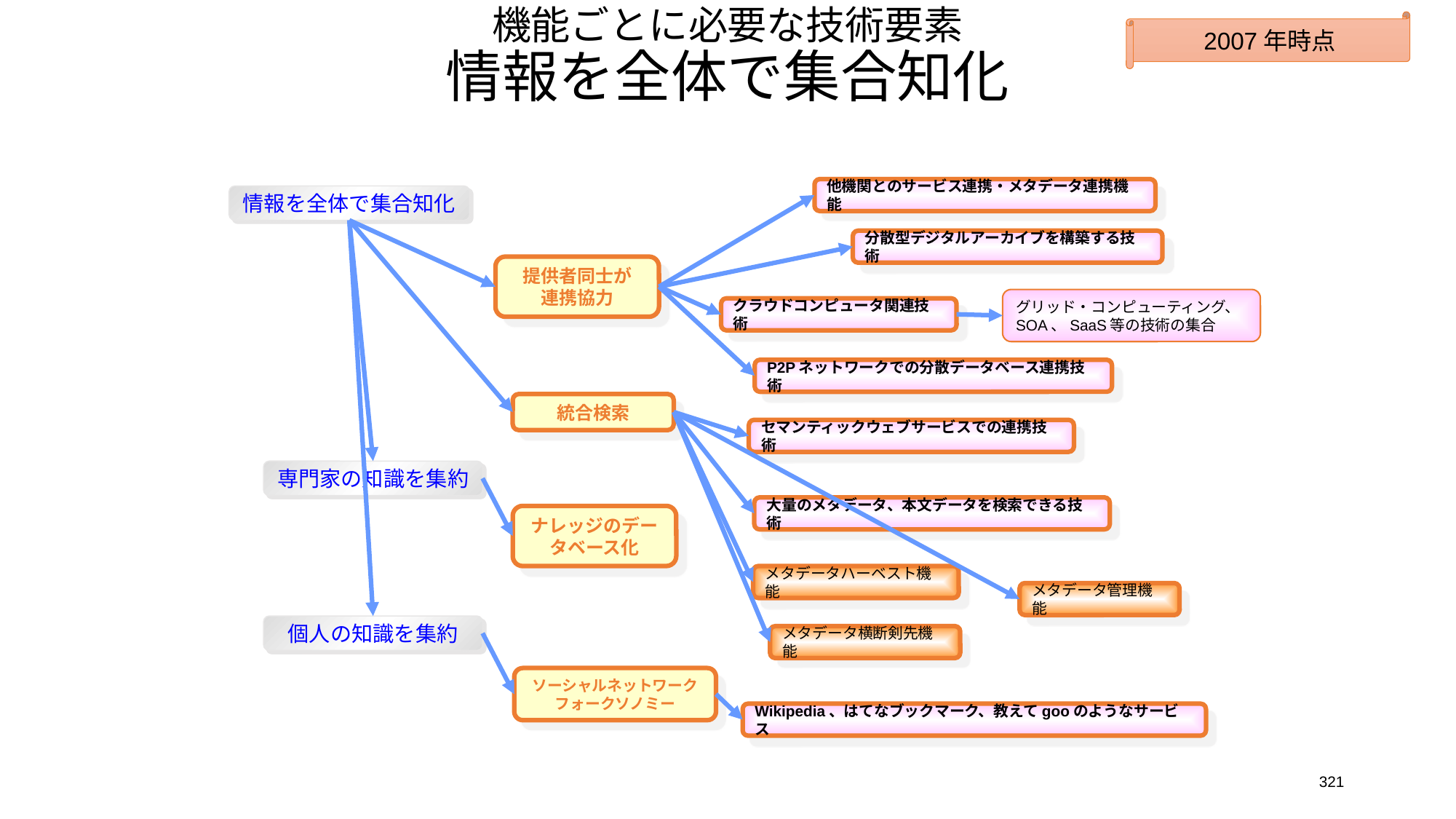

# 機能ごとに必要な技術要素 情報を全体で集合知化
2007年時点
他機関とのサービス連携・メタデータ連携機能
情報を全体で集合知化
分散型デジタルアーカイブを構築する技術
提供者同士が
連携協力
グリッド・コンピューティング、SOA、SaaS等の技術の集合
クラウドコンピュータ関連技術
P2Pネットワークでの分散データベース連携技術
統合検索
セマンティックウェブサービスでの連携技術
専門家の知識を集約
大量のメタデータ、本文データを検索できる技術
ナレッジのデータベース化
メタデータハーベスト機能
メタデータ管理機能
個人の知識を集約
メタデータ横断剣先機能
ソーシャルネットワーク
フォークソノミー
Wikipedia、はてなブックマーク、教えてgooのようなサービス
321